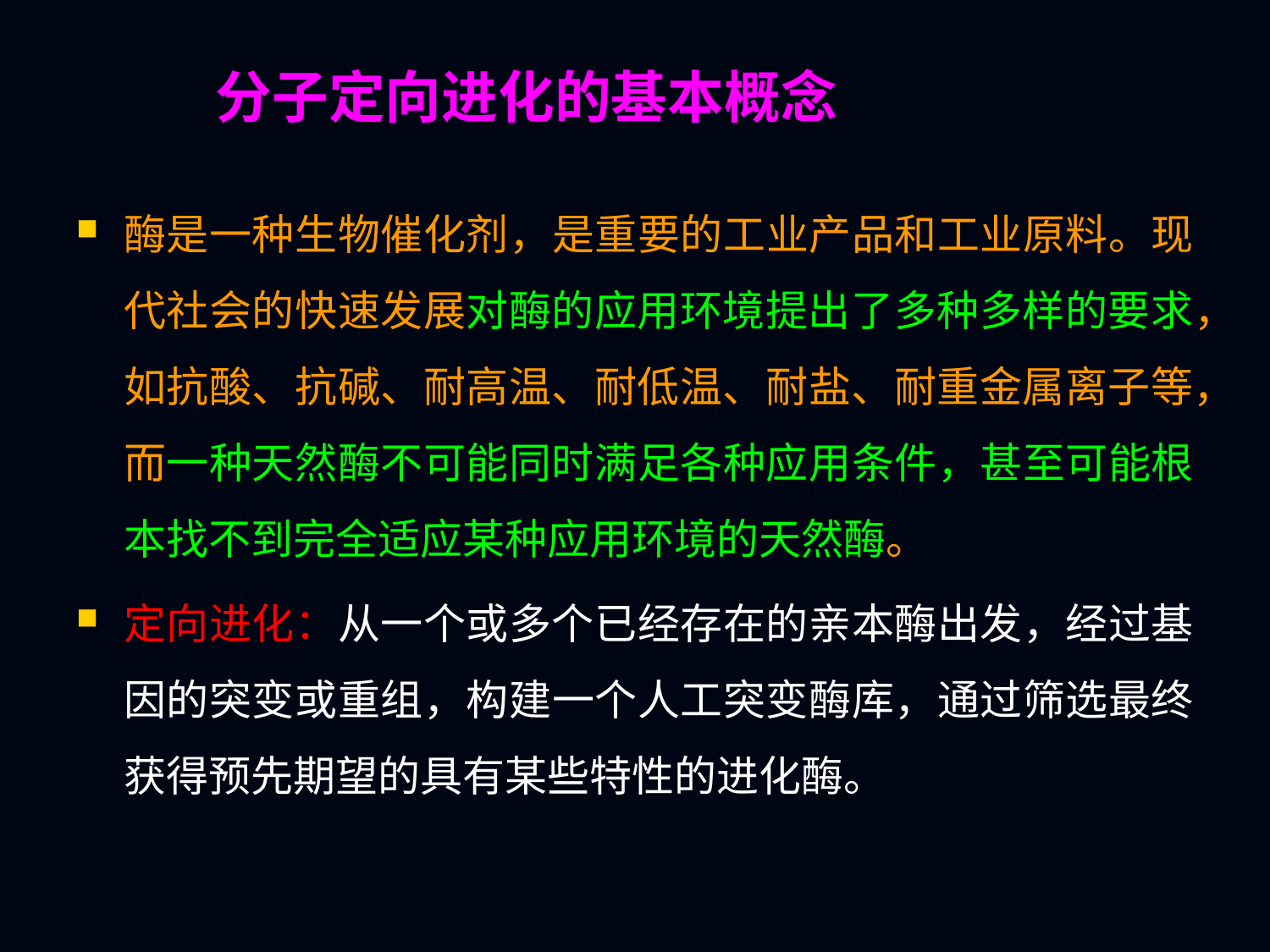

分子定向进化的基本概念
酶是一种生物催化剂，是重要的工业产品和工业原料。现代社会的快速发展对酶的应用环境提出了多种多样的要求，如抗酸、抗碱、耐高温、耐低温、耐盐、耐重金属离子等，而一种天然酶不可能同时满足各种应用条件，甚至可能根本找不到完全适应某种应用环境的天然酶。
定向进化：从一个或多个已经存在的亲本酶出发，经过基因的突变或重组，构建一个人工突变酶库，通过筛选最终获得预先期望的具有某些特性的进化酶。